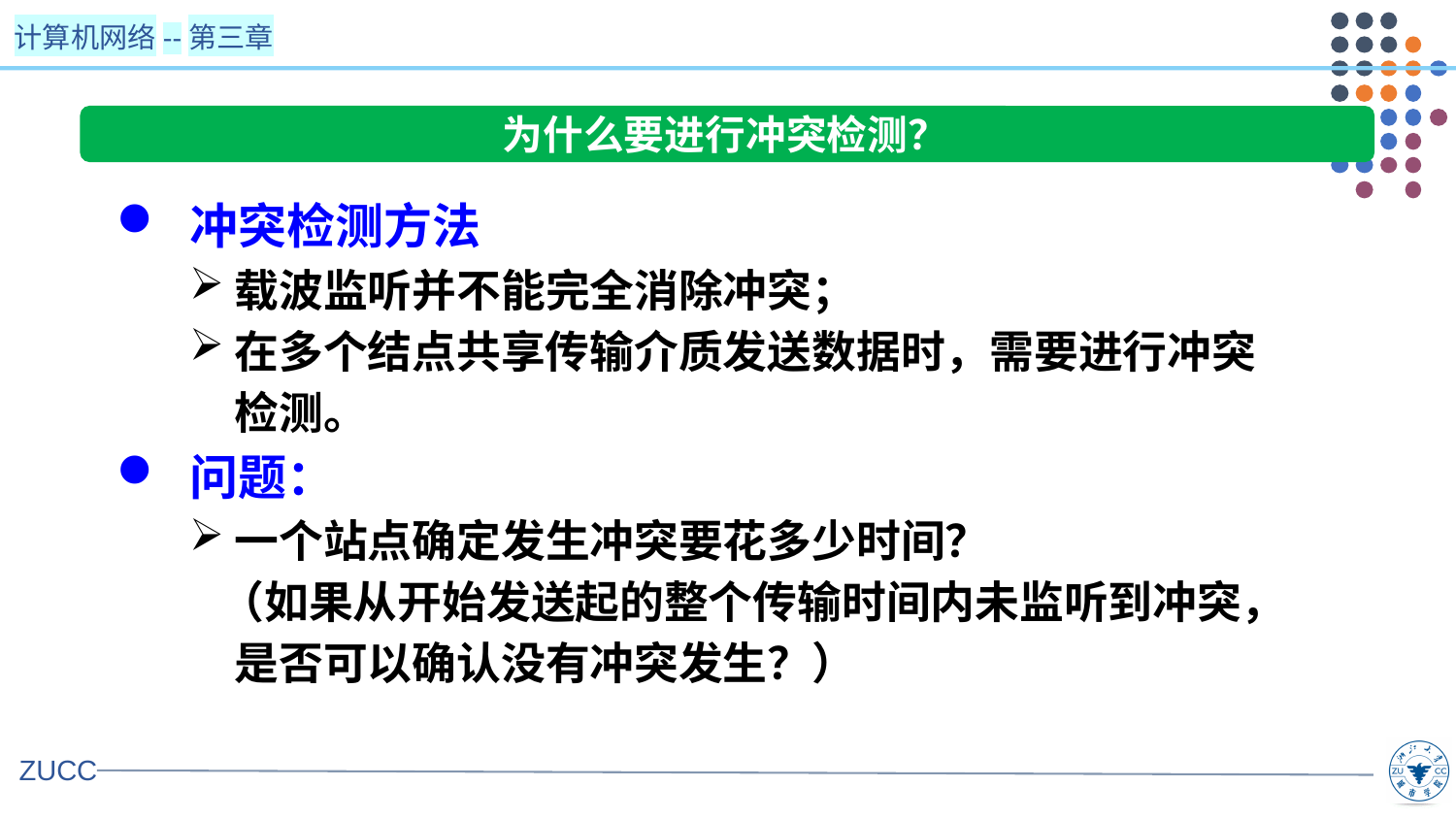

为什么要进行冲突检测？

冲突检测方法
载波监听并不能完全消除冲突；
在多个结点共享传输介质发送数据时，需要进行冲突检测。
问题：
一个站点确定发生冲突要花多少时间？
  （如果从开始发送起的整个传输时间内未监听到冲突，是否可以确认没有冲突发生？）